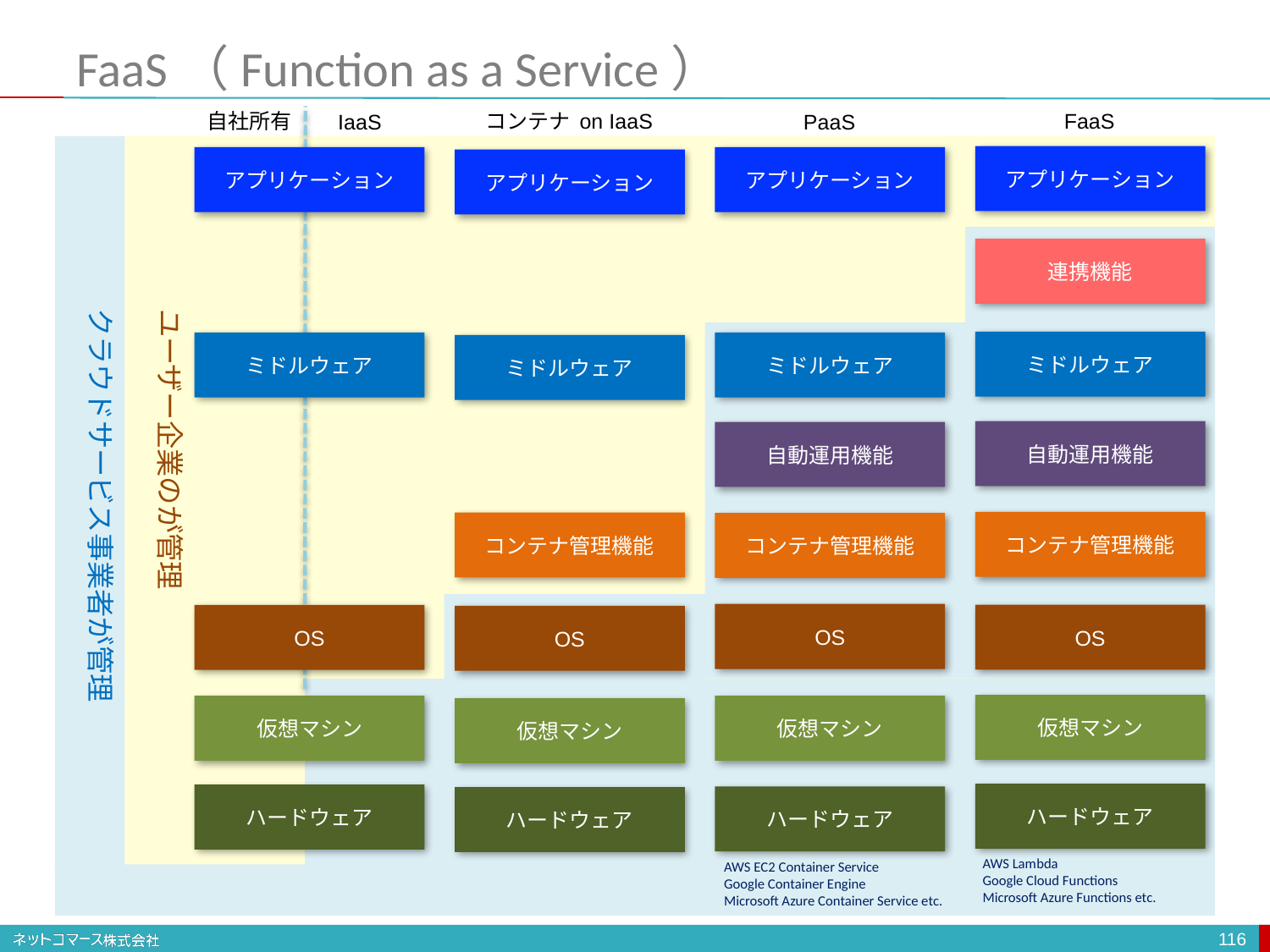

# FaaS（Function as a Service）
コンテナ on IaaS
FaaS
自社所有
IaaS
PaaS

アプリケーション
アプリケーション
アプリケーション
アプリケーション

連携機能
クラウドサービス事業者が管理
ユーザー企業のが管理

ミドルウェア
ミドルウェア
ミドルウェア
ミドルウェア
自動運用機能
自動運用機能
コンテナ管理機能
コンテナ管理機能
コンテナ管理機能

OS
OS
OS
OS

仮想マシン
仮想マシン
仮想マシン
仮想マシン
ハードウェア
ハードウェア
ハードウェア
ハードウェア
AWS Lambda
Google Cloud Functions
Microsoft Azure Functions etc.
AWS EC2 Container Service
Google Container Engine
Microsoft Azure Container Service etc.

116